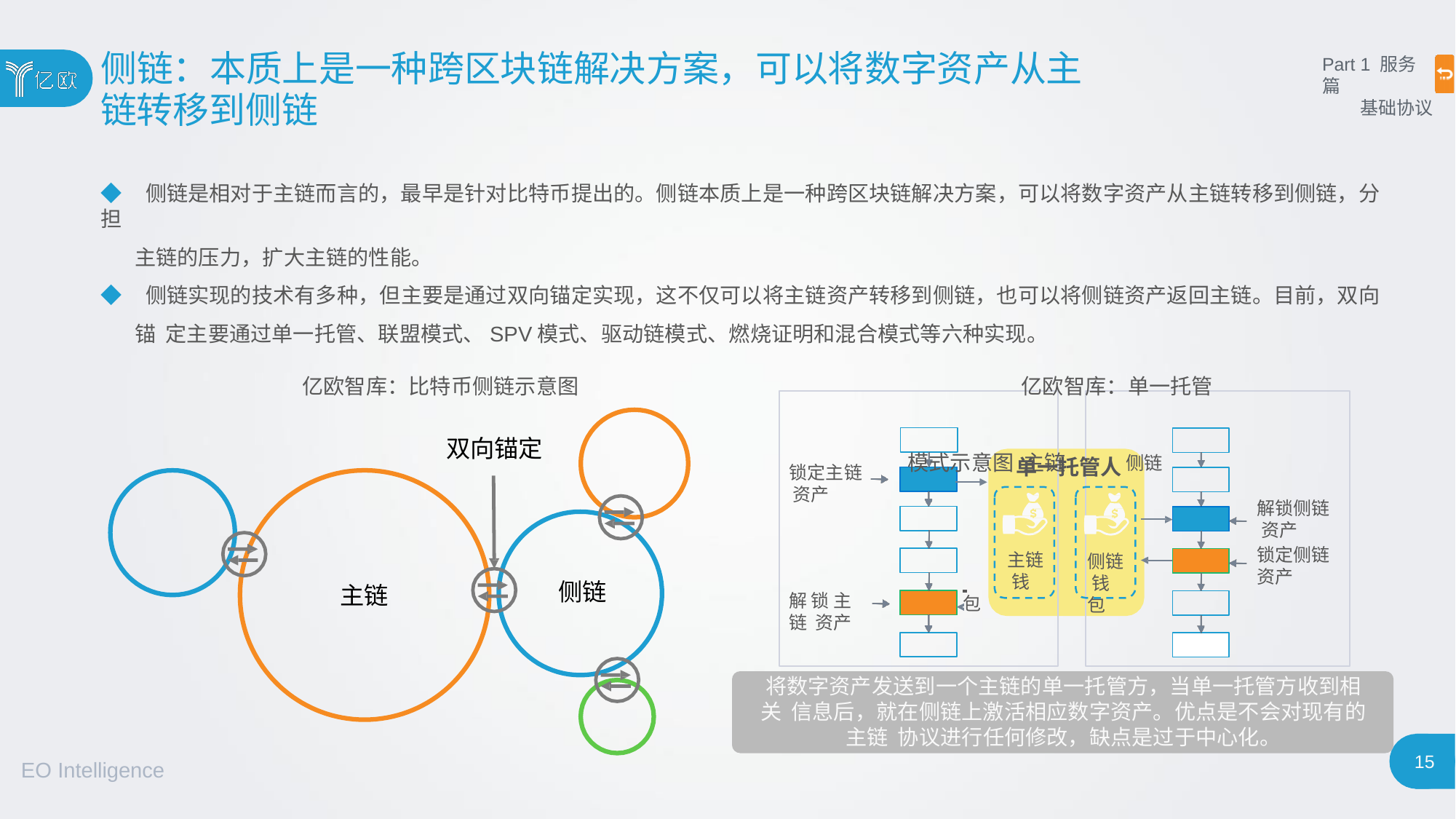

# 侧链：本质上是一种跨区块链解决方案，可以将数字资产从主
链转移到侧链
Part 1 服务篇
基础协议

◆ 侧链是相对于主链而言的，最早是针对比特币提出的。侧链本质上是一种跨区块链解决方案，可以将数字资产从主链转移到侧链，分担
主链的压力，扩大主链的性能。
◆ 侧链实现的技术有多种，但主要是通过双向锚定实现，这不仅可以将主链资产转移到侧链，也可以将侧链资产返回主链。目前，双向锚  定主要通过单一托管、联盟模式、SPV模式、驱动链模式、燃烧证明和混合模式等六种实现。
亿欧智库：比特币侧链示意图 		 亿欧智库：单一托管模式示意图  主链	侧链

双向锚定

单一托管人
锁定主链  资产

解锁侧链  资产
锁定侧链
资产

主链
 	   钱包

侧链  钱包

侧链

主链
解 锁 主 链  资产

将数字资产发送到一个主链的单一托管方，当单一托管方收到相关  信息后，就在侧链上激活相应数字资产。优点是不会对现有的主链  协议进行任何修改，缺点是过于中心化。

15
EO Intelligence